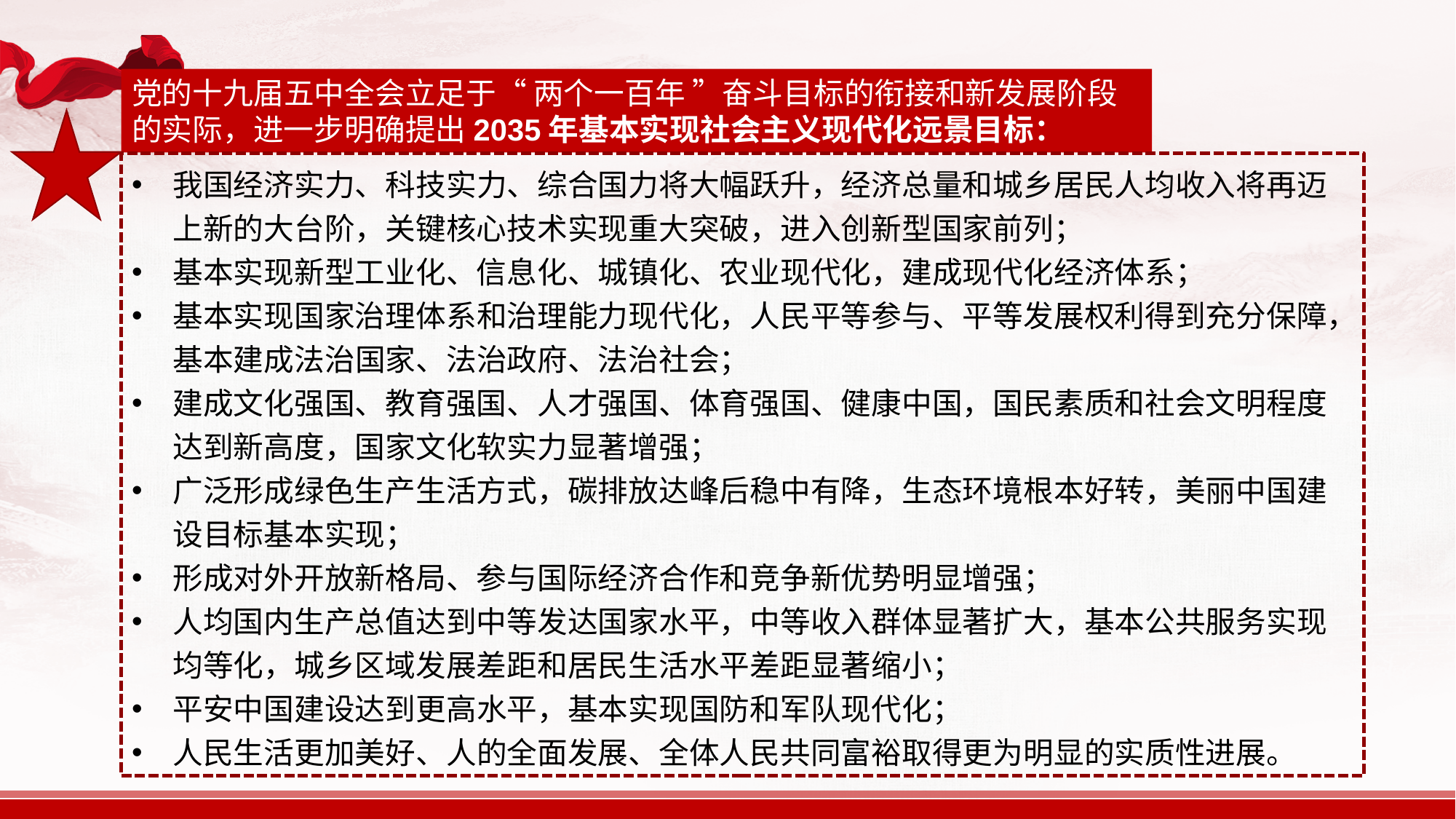

党的十九届五中全会立足于“ 两个一百年 ”奋斗目标的衔接和新发展阶段的实际，进一步明确提出2035年基本实现社会主义现代化远景目标：

我国经济实力、科技实力、综合国力将大幅跃升，经济总量和城乡居民人均收入将再迈上新的大台阶，关键核心技术实现重大突破，进入创新型国家前列；
基本实现新型工业化、信息化、城镇化、农业现代化，建成现代化经济体系；
基本实现国家治理体系和治理能力现代化，人民平等参与、平等发展权利得到充分保障，基本建成法治国家、法治政府、法治社会；
建成文化强国、教育强国、人才强国、体育强国、健康中国，国民素质和社会文明程度达到新高度，国家文化软实力显著增强；
广泛形成绿色生产生活方式，碳排放达峰后稳中有降，生态环境根本好转，美丽中国建设目标基本实现；
形成对外开放新格局、参与国际经济合作和竞争新优势明显增强；
人均国内生产总值达到中等发达国家水平，中等收入群体显著扩大，基本公共服务实现均等化，城乡区域发展差距和居民生活水平差距显著缩小；
平安中国建设达到更高水平，基本实现国防和军队现代化；
人民生活更加美好、人的全面发展、全体人民共同富裕取得更为明显的实质性进展。